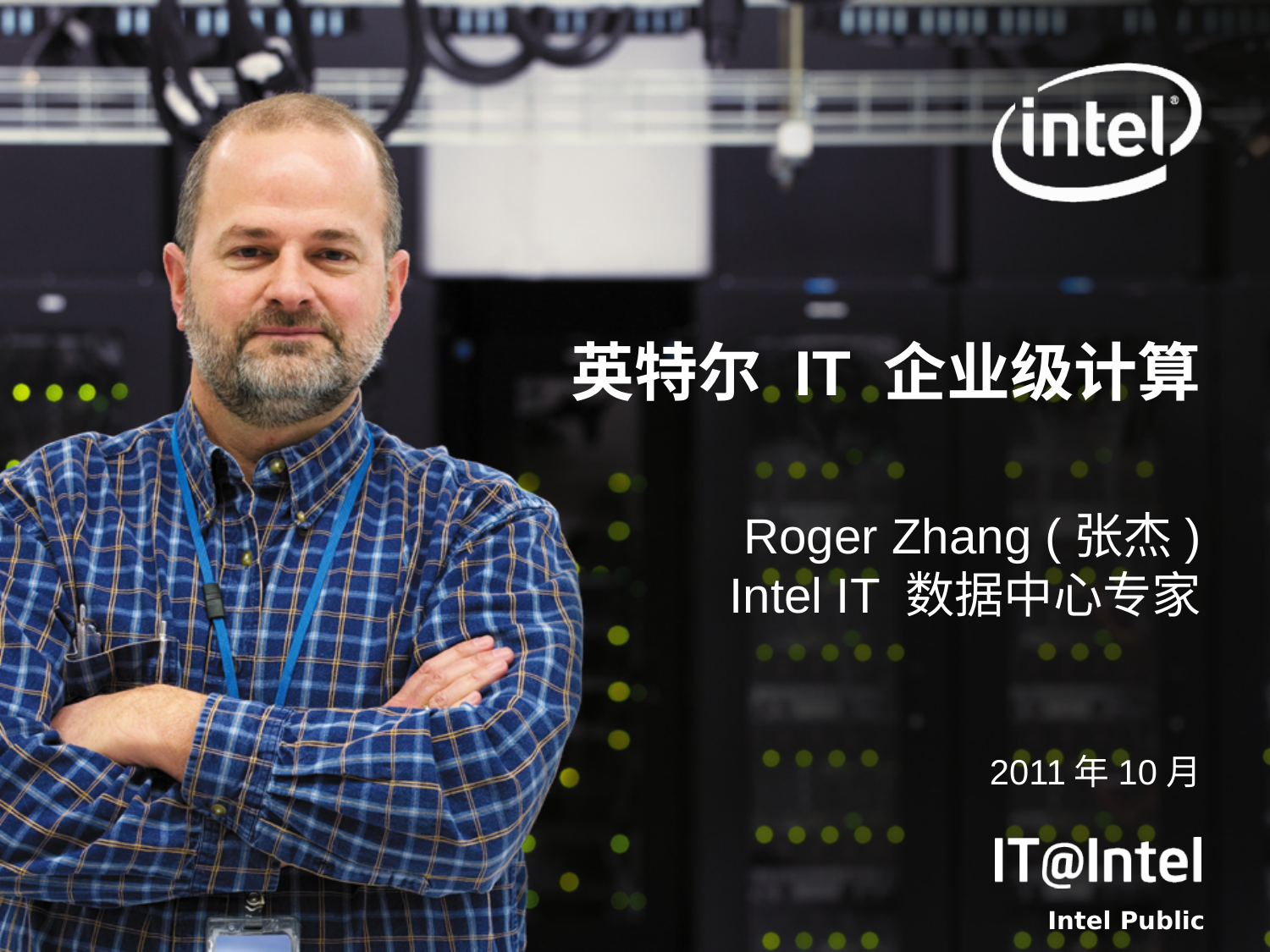

# 英特尔 IT 企业级计算
Roger Zhang (张杰)
Intel IT 数据中心专家

2011年10月
Intel Public